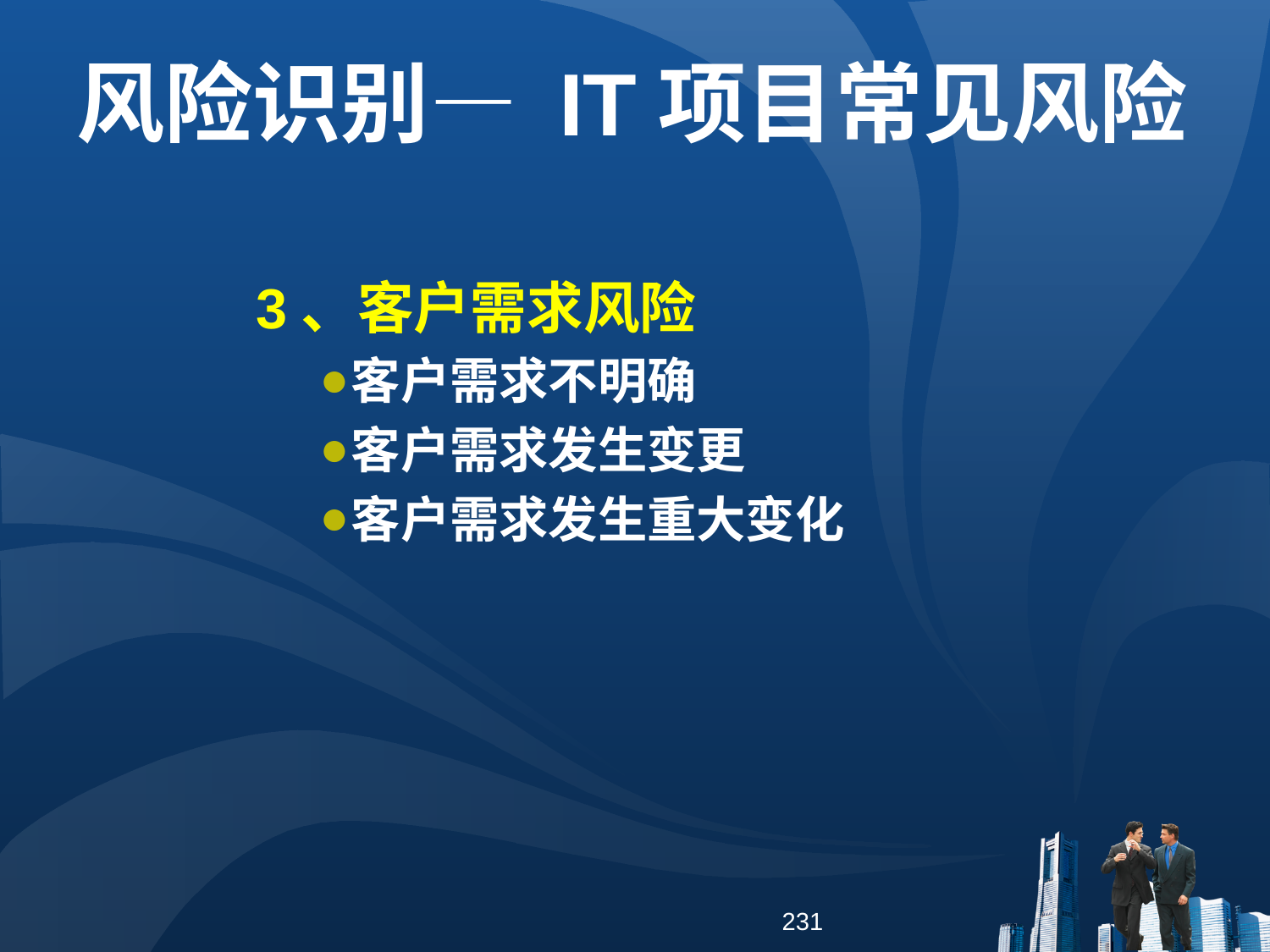

风险识别— IT项目常见风险
3、客户需求风险
客户需求不明确
客户需求发生变更
客户需求发生重大变化
231